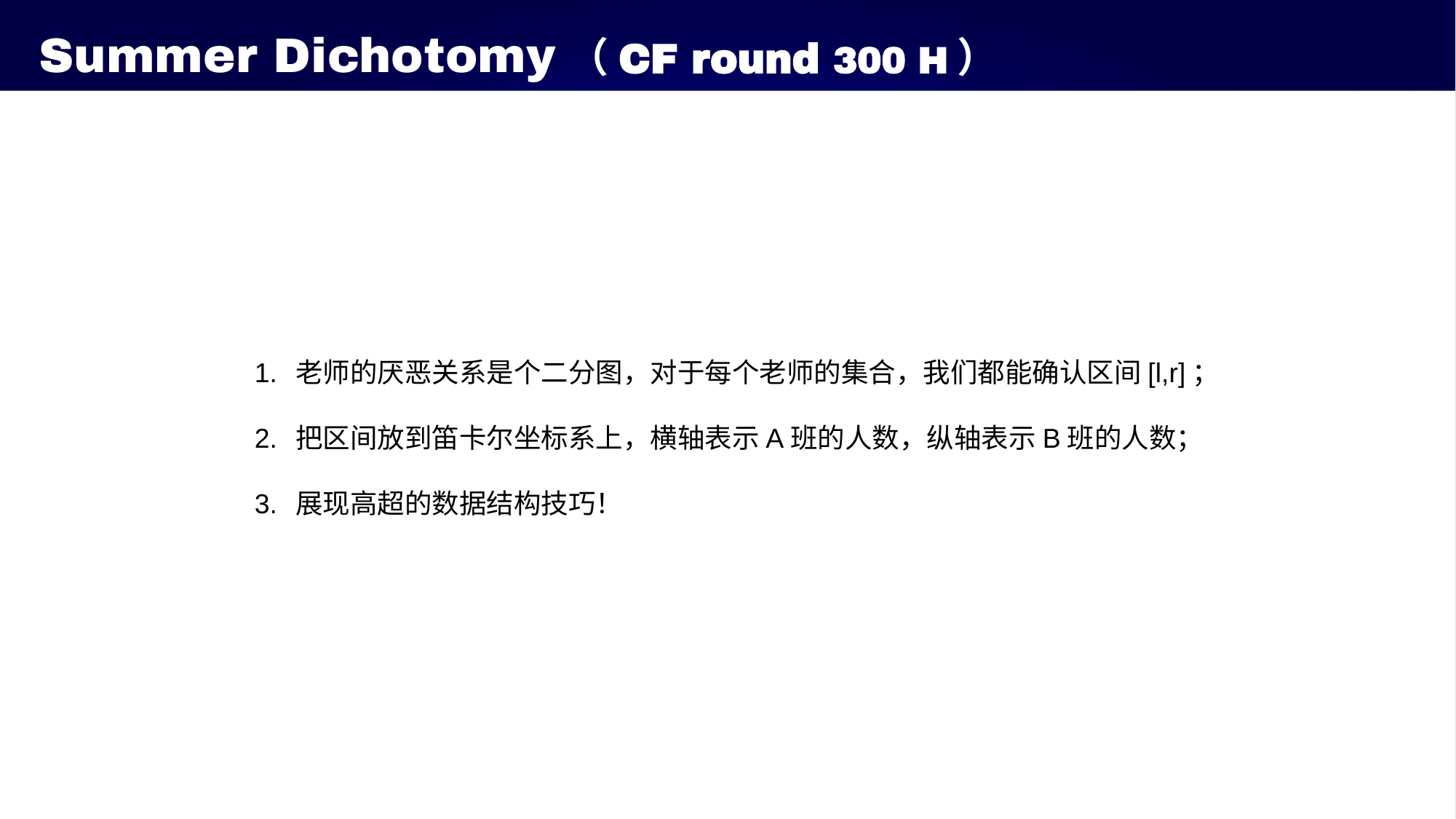

# Summer Dichotomy（CF round 300 H）
老师的厌恶关系是个二分图，对于每个老师的集合，我们都能确认区间[l,r]；

把区间放到笛卡尔坐标系上，横轴表示A班的人数，纵轴表示B班的人数；

展现高超的数据结构技巧！